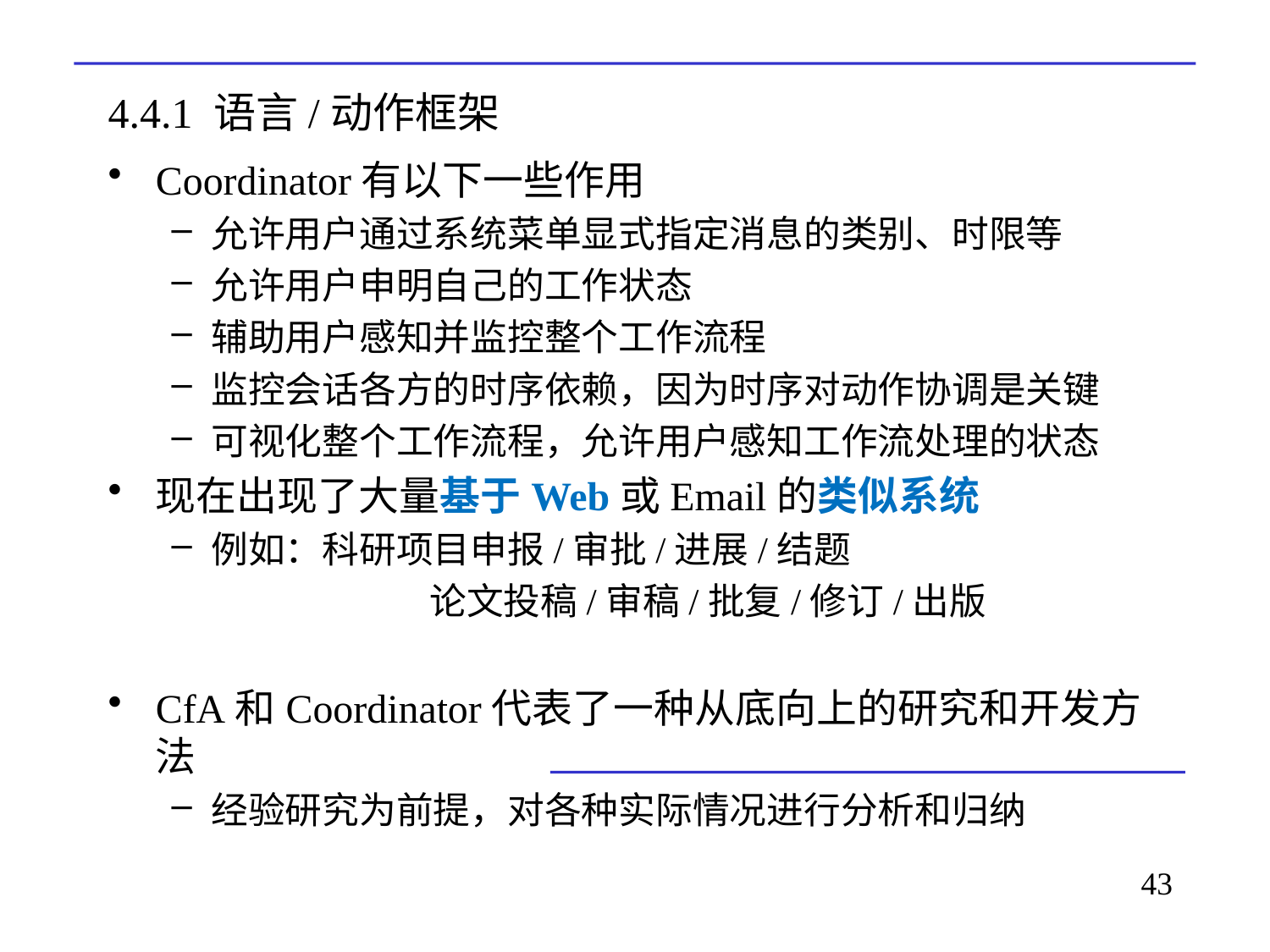

# 4.4.1 语言/动作框架
Coordinator有以下一些作用
允许用户通过系统菜单显式指定消息的类别、时限等
允许用户申明自己的工作状态
辅助用户感知并监控整个工作流程
监控会话各方的时序依赖，因为时序对动作协调是关键
可视化整个工作流程，允许用户感知工作流处理的状态
现在出现了大量基于Web或Email的类似系统
例如：科研项目申报/审批/进展/结题
		          论文投稿/审稿/批复/修订/出版

CfA和Coordinator代表了一种从底向上的研究和开发方法
经验研究为前提，对各种实际情况进行分析和归纳
43